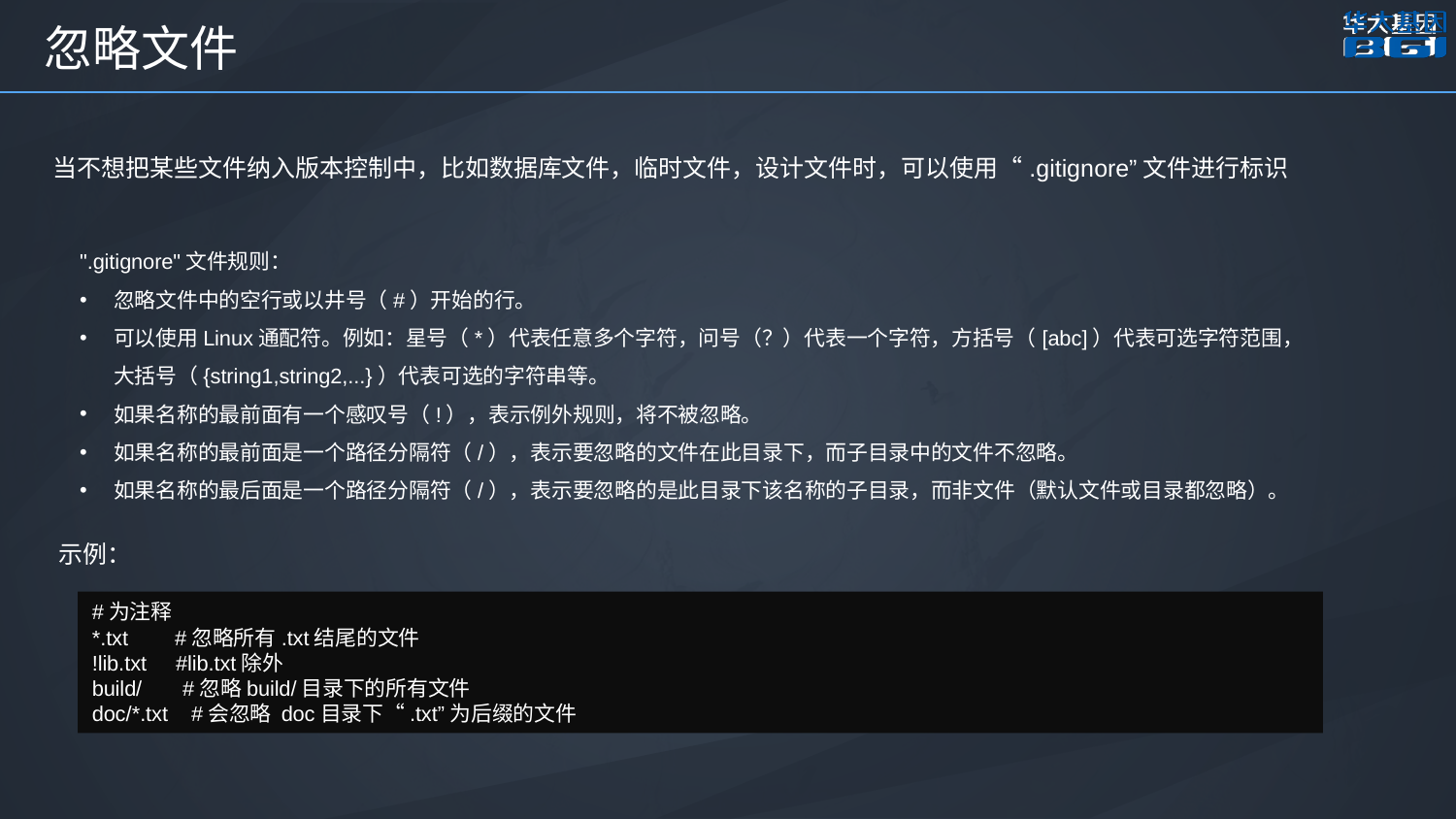

忽略文件
当不想把某些文件纳入版本控制中，比如数据库文件，临时文件，设计文件时，可以使用“.gitignore”文件进行标识
".gitignore"文件规则：
忽略文件中的空行或以井号（#）开始的行。
可以使用Linux通配符。例如：星号（*）代表任意多个字符，问号（？）代表一个字符，方括号（[abc]）代表可选字符范围，大括号（{string1,string2,...}）代表可选的字符串等。
如果名称的最前面有一个感叹号（!），表示例外规则，将不被忽略。
如果名称的最前面是一个路径分隔符（/），表示要忽略的文件在此目录下，而子目录中的文件不忽略。
如果名称的最后面是一个路径分隔符（/），表示要忽略的是此目录下该名称的子目录，而非文件（默认文件或目录都忽略）。
示例：
#为注释
*.txt        #忽略所有.txt结尾的文件
!lib.txt     #lib.txt除外
build/       #忽略build/目录下的所有文件
doc/*.txt    #会忽略 doc目录下“.txt”为后缀的文件